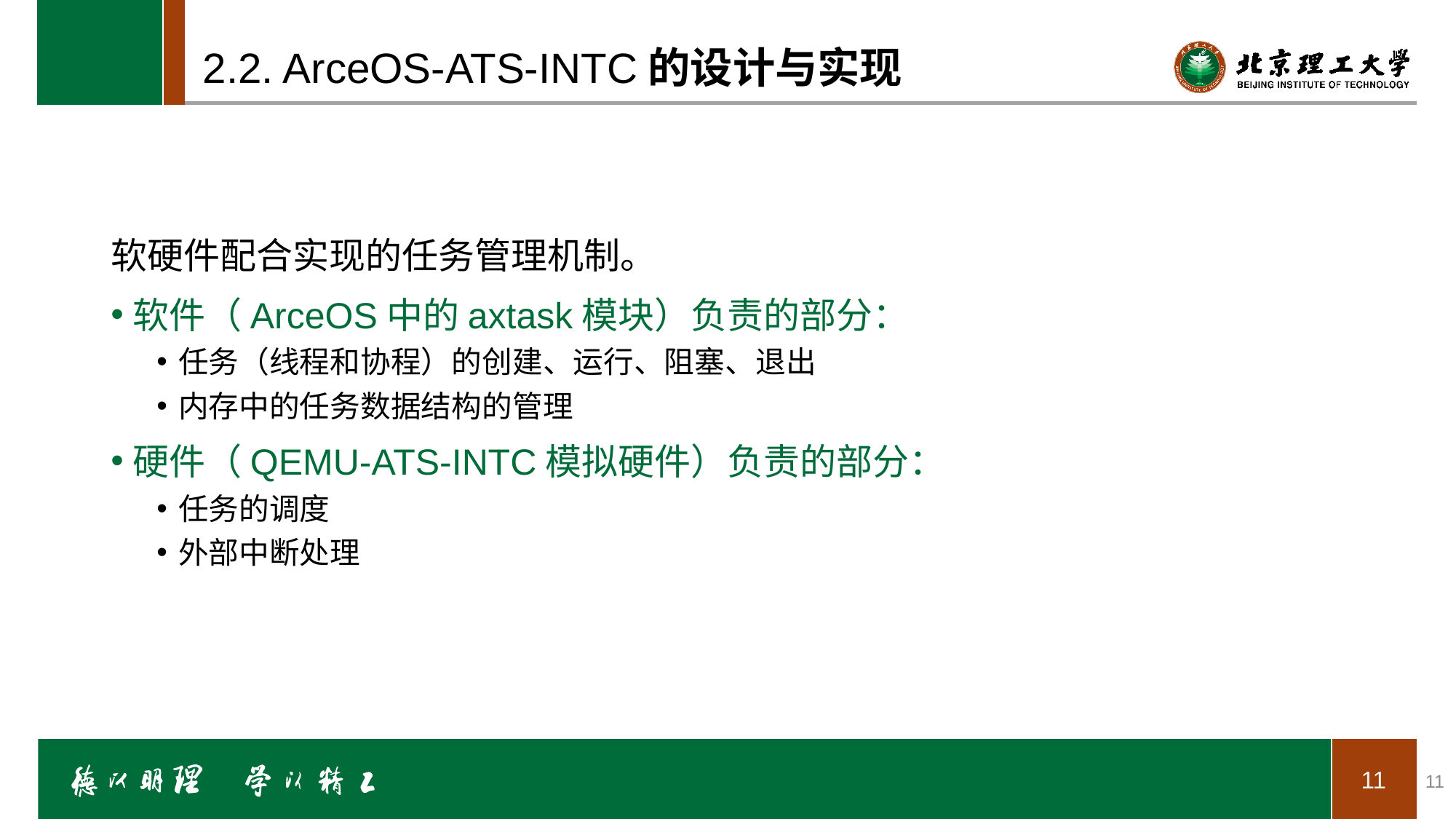

# 2.2. ArceOS-ATS-INTC的设计与实现
软硬件配合实现的任务管理机制。
软件（ArceOS中的axtask模块）负责的部分：
任务（线程和协程）的创建、运行、阻塞、退出
内存中的任务数据结构的管理
硬件（QEMU-ATS-INTC模拟硬件）负责的部分：
任务的调度
外部中断处理

11